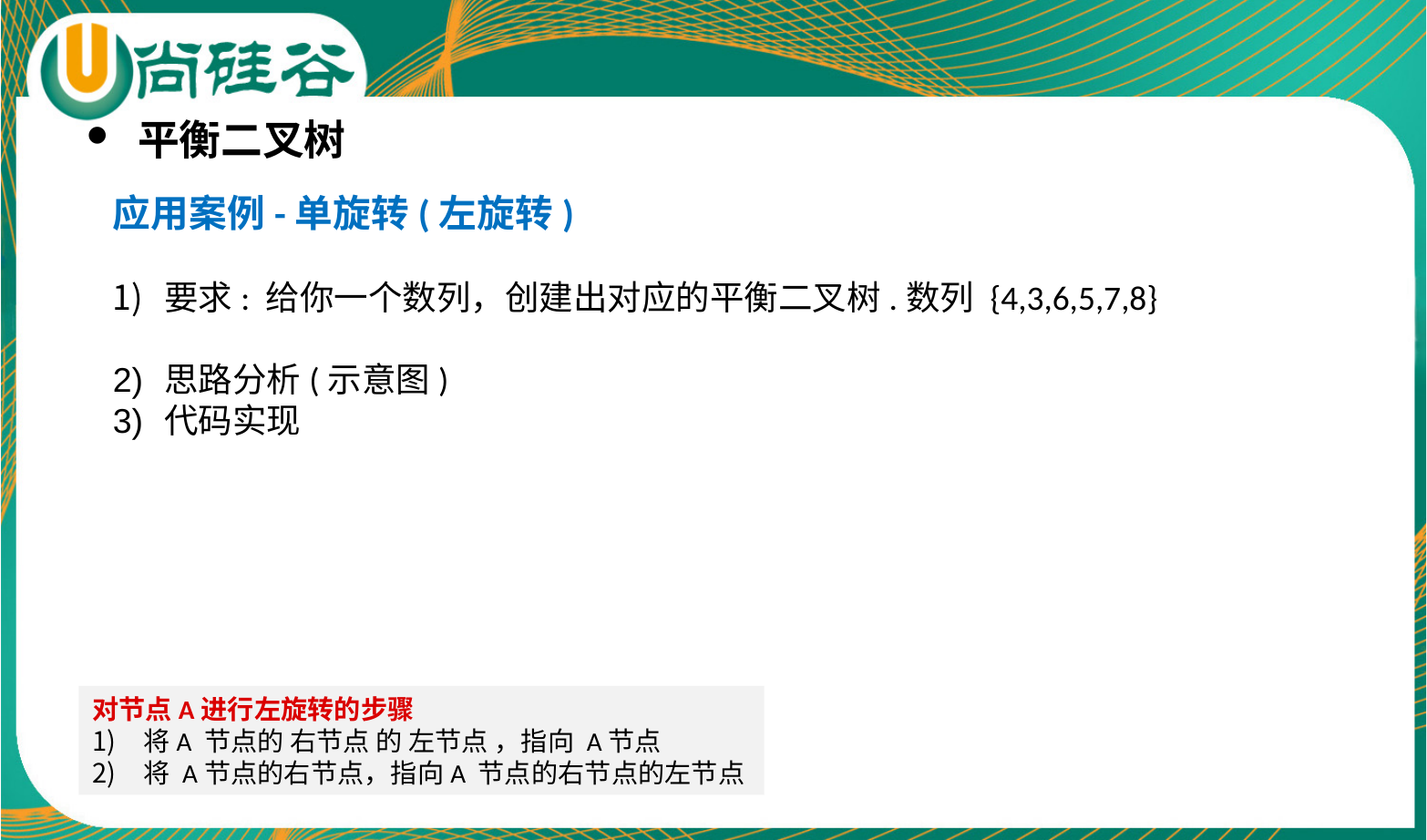

平衡二叉树
应用案例-单旋转(左旋转)

要求: 给你一个数列，创建出对应的平衡二叉树.数列 {4,3,6,5,7,8}

思路分析(示意图)
代码实现

对节点A进行左旋转的步骤
将A 节点的 右节点 的 左节点 ，指向 A节点
将 A节点的右节点，指向A 节点的右节点的左节点